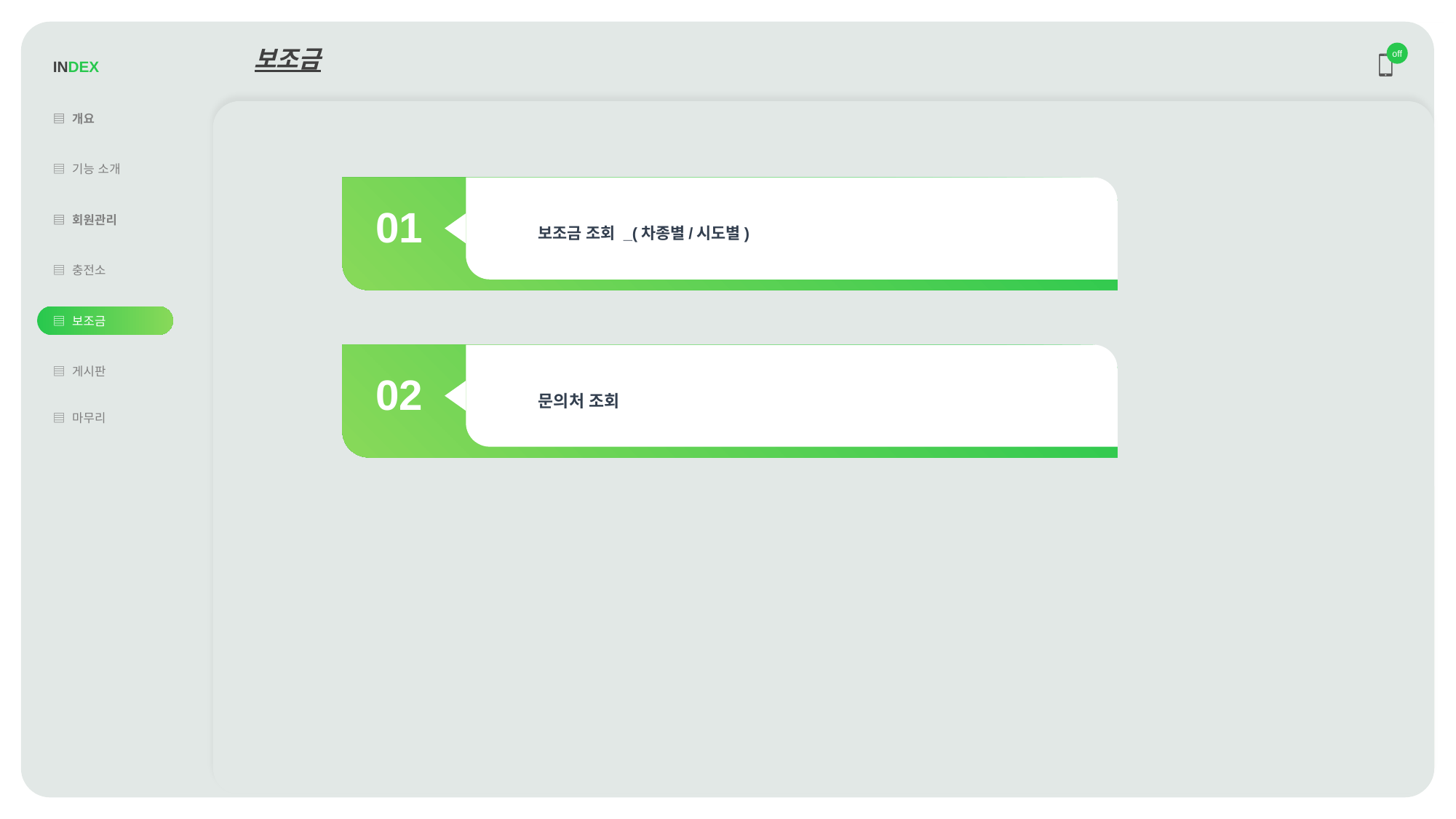

| INDEX |
| --- |
| ▤ 개요 |
| ▤ 기능 소개 |
| ▤ 회원관리 |
| ▤ 충전소 |
| ▤ 보조금 |
| ▤ 게시판 |
| ▤ 마무리 |
|  |
보조금
off

01
보조금 조회 _(차종별/시도별)

02
문의처 조회